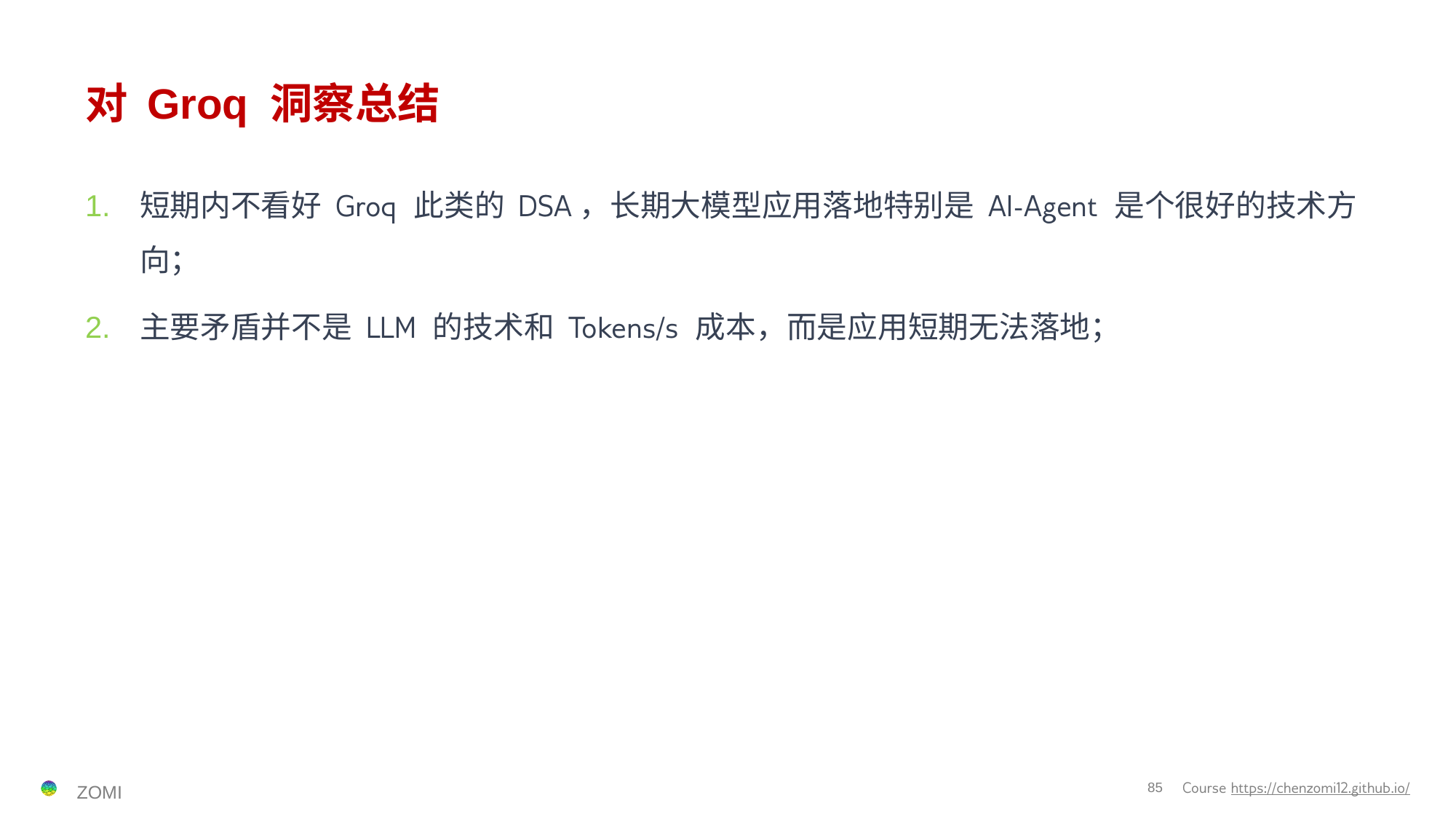

# 对 Groq 洞察总结
短期内不看好 Groq 此类的 DSA，长期大模型应用落地特别是 AI-Agent 是个很好的技术方向；
主要矛盾并不是 LLM 的技术和 Tokens/s 成本，而是应用短期无法落地；